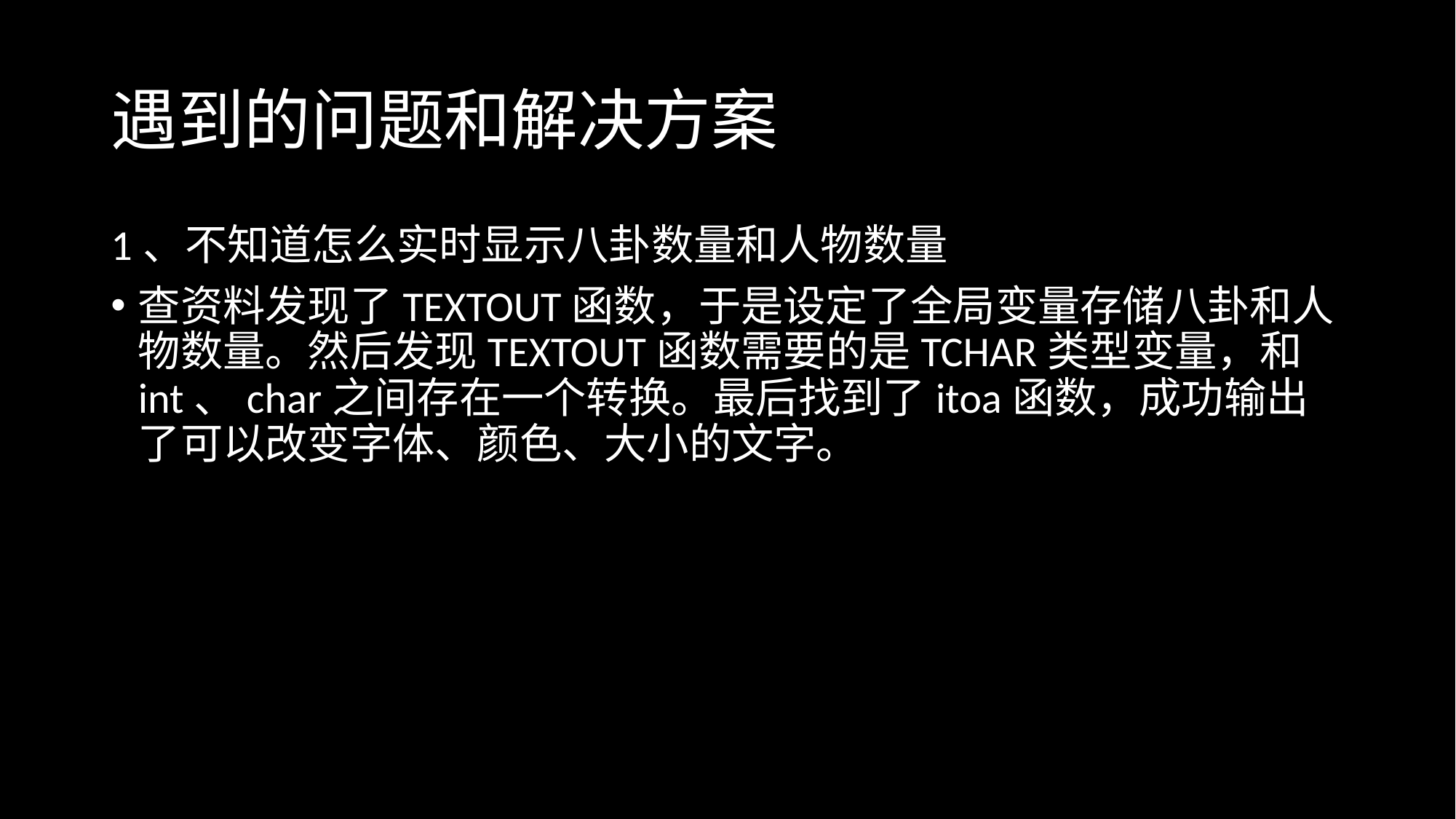

# 遇到的问题和解决方案
1、不知道怎么实时显示八卦数量和人物数量
查资料发现了TEXTOUT函数，于是设定了全局变量存储八卦和人物数量。然后发现TEXTOUT函数需要的是TCHAR类型变量，和int、char之间存在一个转换。最后找到了itoa函数，成功输出了可以改变字体、颜色、大小的文字。